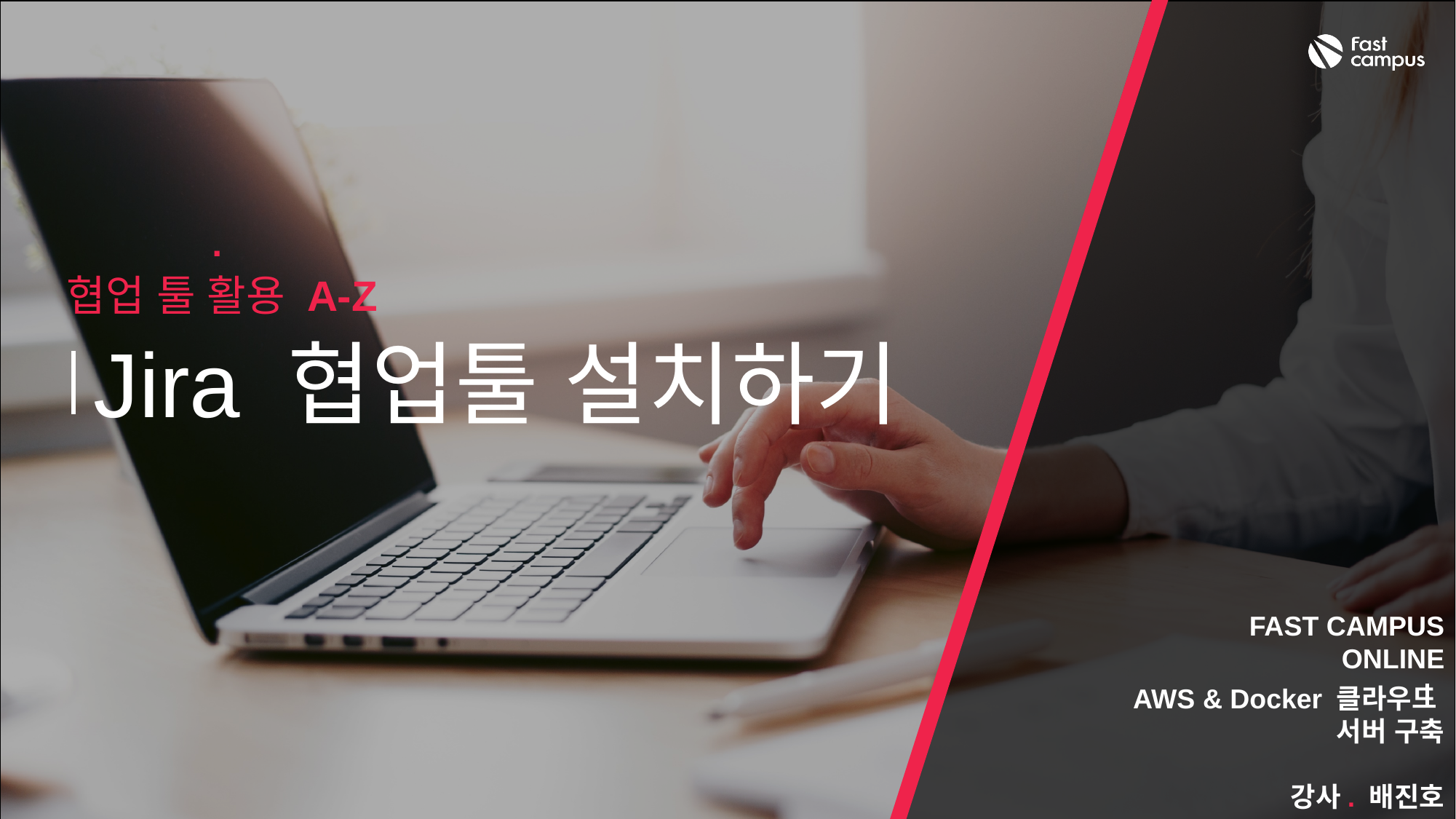

02

협업 툴 활용 A-Z
Jira 협업툴 설치하기